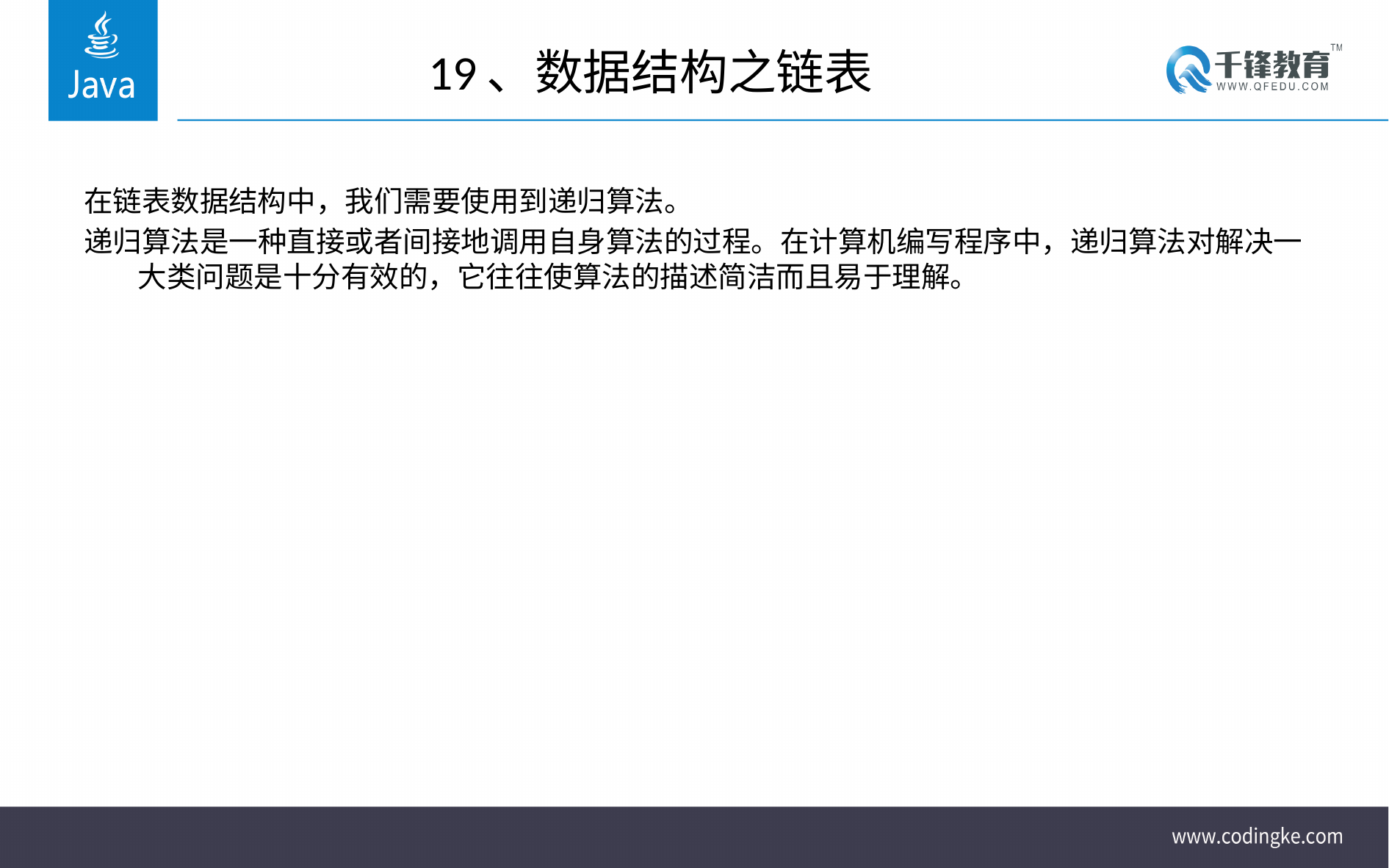

# 19、数据结构之链表
在链表数据结构中，我们需要使用到递归算法。
递归算法是一种直接或者间接地调用自身算法的过程。在计算机编写程序中，递归算法对解决一大类问题是十分有效的，它往往使算法的描述简洁而且易于理解。